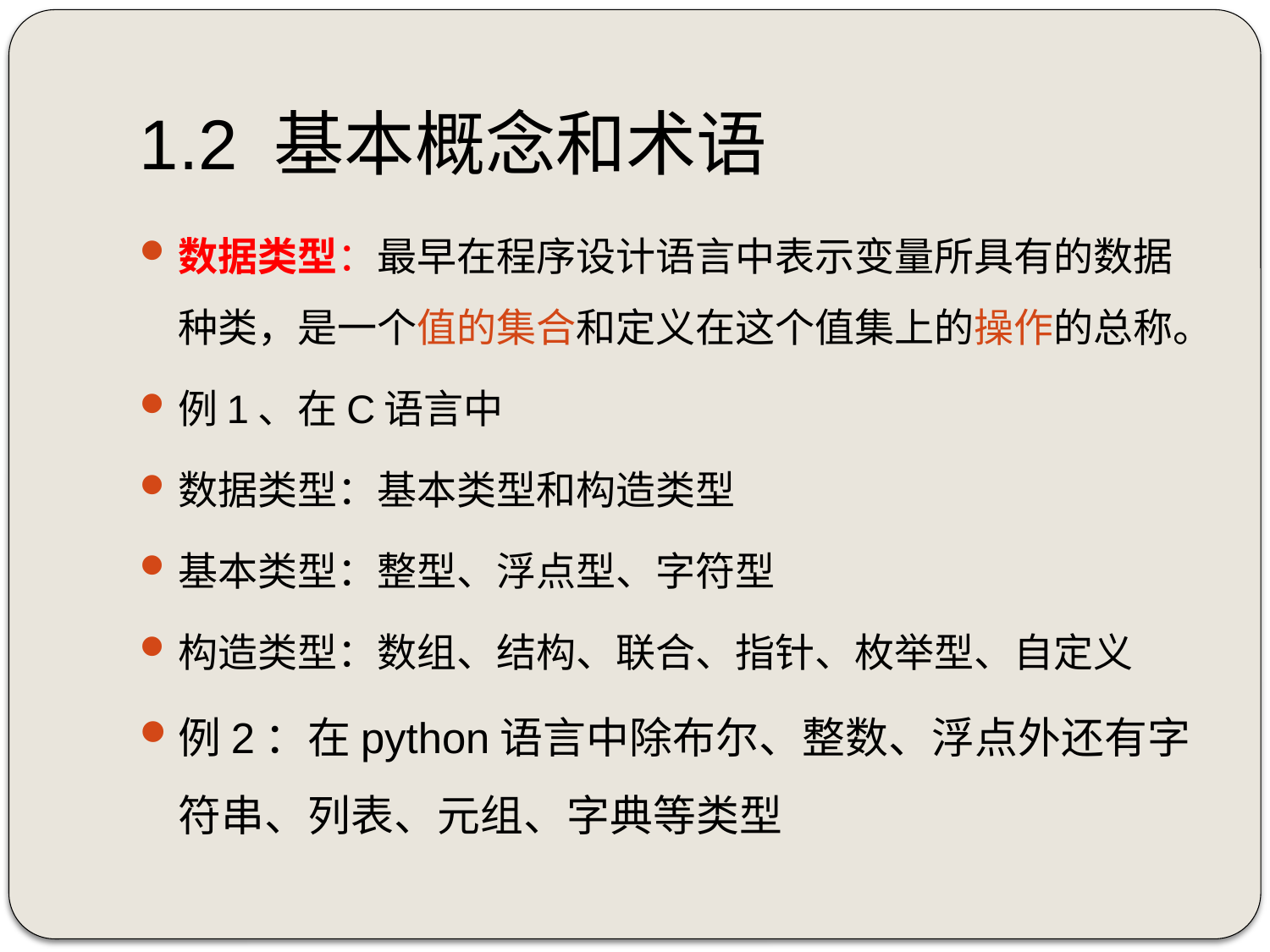

# 1.2 基本概念和术语
数据类型：最早在程序设计语言中表示变量所具有的数据种类，是一个值的集合和定义在这个值集上的操作的总称。
例1、在C语言中
数据类型：基本类型和构造类型
基本类型：整型、浮点型、字符型
构造类型：数组、结构、联合、指针、枚举型、自定义
例2：在python语言中除布尔、整数、浮点外还有字符串、列表、元组、字典等类型